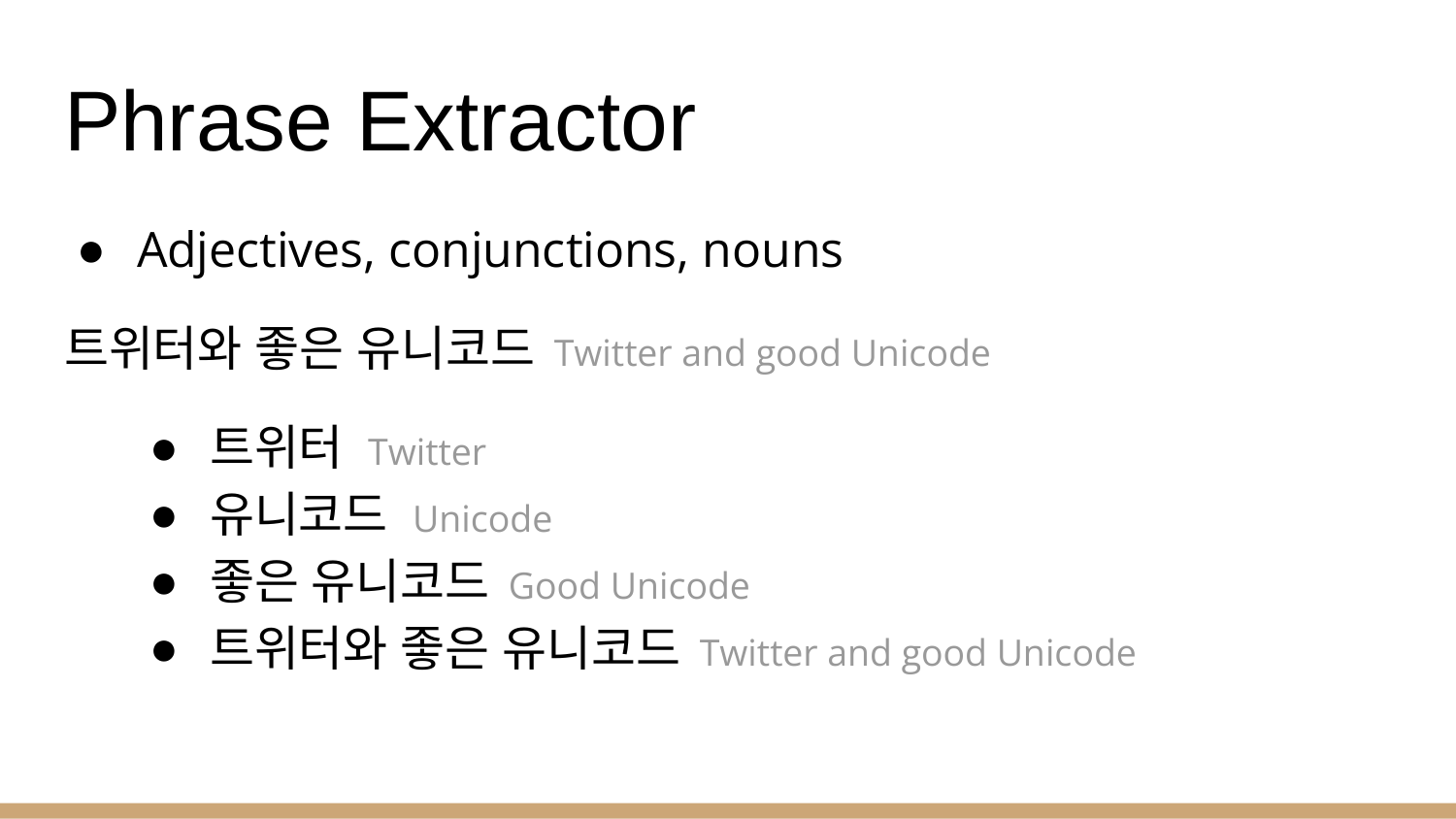

# Phrase Extractor
Adjectives, conjunctions, nouns
트위터와 좋은 유니코드 Twitter and good Unicode
트위터 Twitter
유니코드 Unicode
좋은 유니코드 Good Unicode
트위터와 좋은 유니코드 Twitter and good Unicode